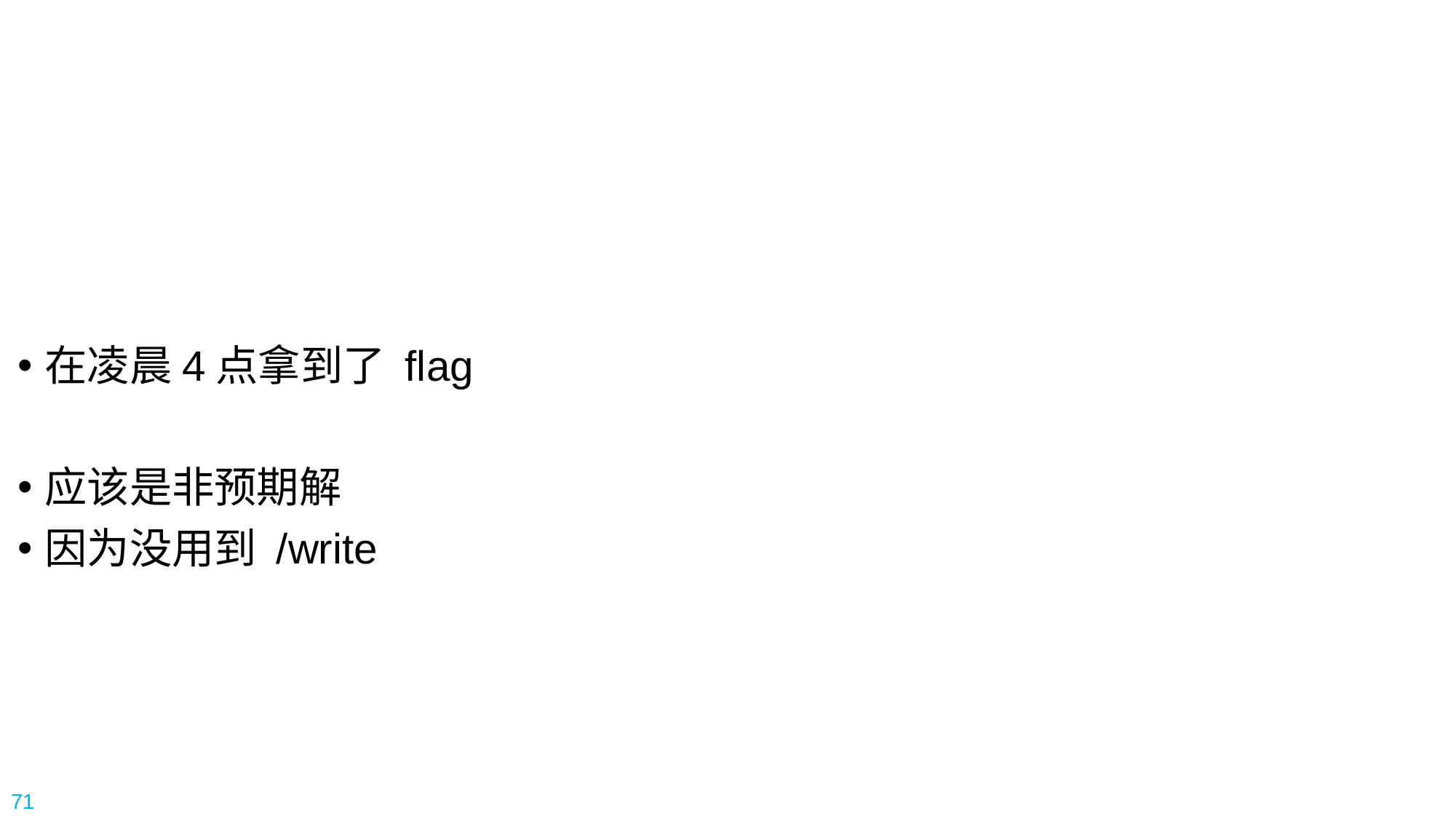

#
在凌晨4点拿到了 flag

应该是非预期解
因为没用到 /write
71